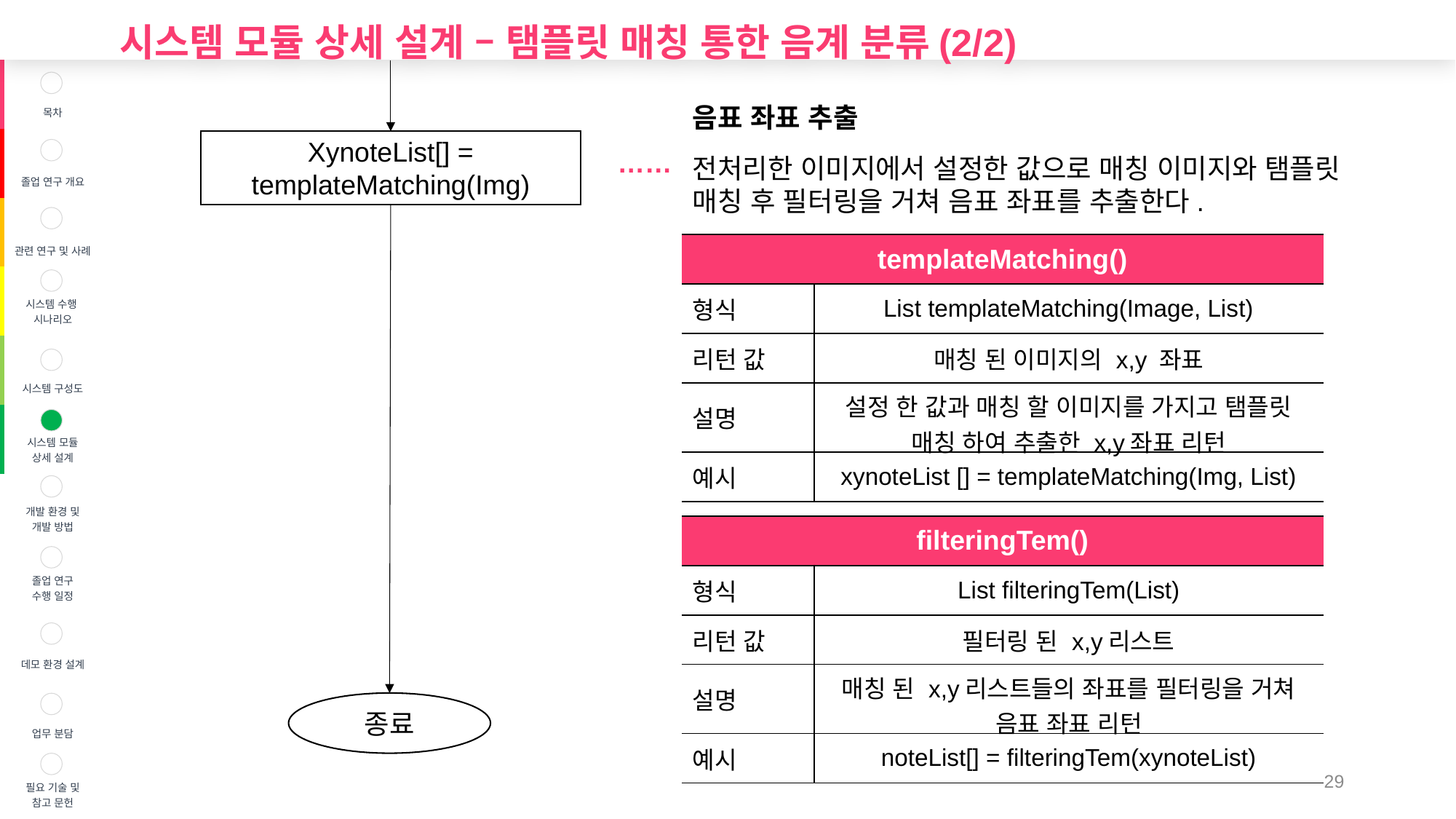

시스템 모듈 상세 설계 – 탬플릿 매칭 통한 음계 분류(2/2)
|  | 목차 |
| --- | --- |
|  | 졸업 연구 개요 |
|  | 관련 연구 및 사례 |
|  | 시스템 수행 시나리오 |
|  | 시스템 구성도 |
|  | 시스템 모듈 상세 설계 |
|  | 개발 환경 및 개발 방법 |
|  | 졸업 연구 수행 일정 |
|  | 데모 환경 설계 |
|  | 업무 분담 |
|  | 필요 기술 및 참고 문헌 |

음표 좌표 추출

전처리한 이미지에서 설정한 값으로 매칭 이미지와 탬플릿 매칭 후 필터링을 거쳐 음표 좌표를 추출한다.
XynoteList[] = templateMatching(Img)

……

| templateMatching() |  |
| --- | --- |
| 형식 | List templateMatching(Image, List) |
| 리턴 값 | 매칭 된 이미지의 x,y 좌표 |
| 설명 | 설정 한 값과 매칭 할 이미지를 가지고 탬플릿 매칭 하여 추출한 x,y좌표 리턴 |
| 예시 | xynoteList [] = templateMatching(Img, List) |

| filteringTem() |  |
| --- | --- |
| 형식 | List filteringTem(List) |
| 리턴 값 | 필터링 된 x,y리스트 |
| 설명 | 매칭 된 x,y리스트들의 좌표를 필터링을 거쳐 음표 좌표 리턴 |
| 예시 | noteList[] = filteringTem(xynoteList) |

종료

29